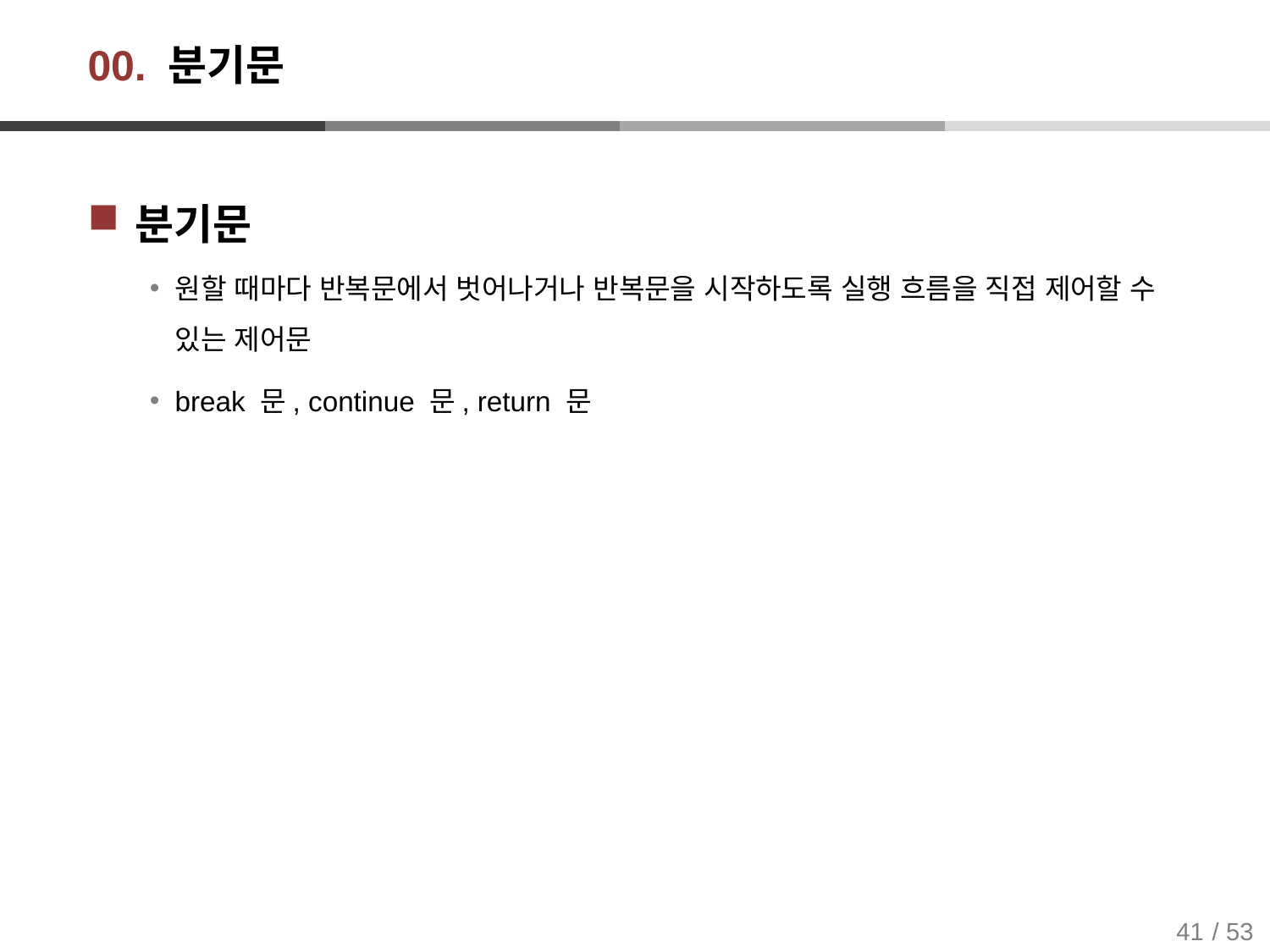

# 00. 분기문
분기문
원할 때마다 반복문에서 벗어나거나 반복문을 시작하도록 실행 흐름을 직접 제어할 수 있는 제어문
break 문, continue 문, return 문